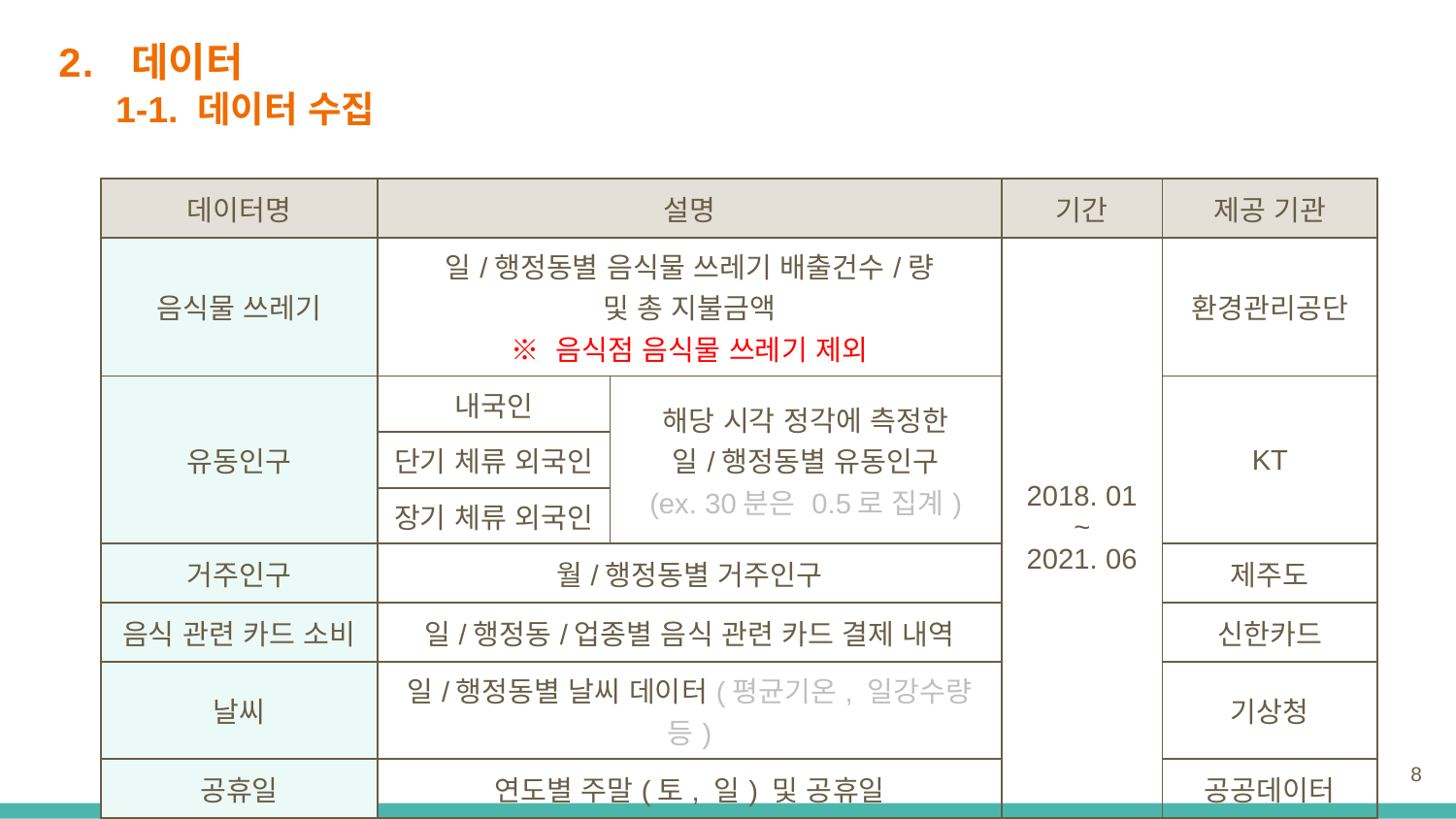

데이터
1-1. 데이터 수집
| 데이터명 | 설명 |  | 기간 | 제공 기관 |
| --- | --- | --- | --- | --- |
| 음식물 쓰레기 | 일/행정동별 음식물 쓰레기 배출건수/량 및 총 지불금액 ※ 음식점 음식물 쓰레기 제외 |  | 2018. 01 ~ 2021. 06 | 환경관리공단 |
| 유동인구 | 내국인 | 해당 시각 정각에 측정한 일/행정동별 유동인구 (ex. 30분은 0.5로 집계) | 2018. 01 ~ 2021. 06 | KT |
|  | 단기 체류 외국인 |  |  |  |
|  | 장기 체류 외국인 |  |  |  |
| 거주인구 | 월/행정동별 거주인구 |  | 2018. 01 ~ 2021. 06 | 제주도 |
| 음식 관련 카드 소비 | 일/행정동/업종별 음식 관련 카드 결제 내역 |  |  | 신한카드 |
| 날씨 | 일/행정동별 날씨 데이터(평균기온, 일강수량 등) |  |  | 기상청 |
| 공휴일 | 연도별 주말(토, 일) 및 공휴일 |  |  | 공공데이터 |
8